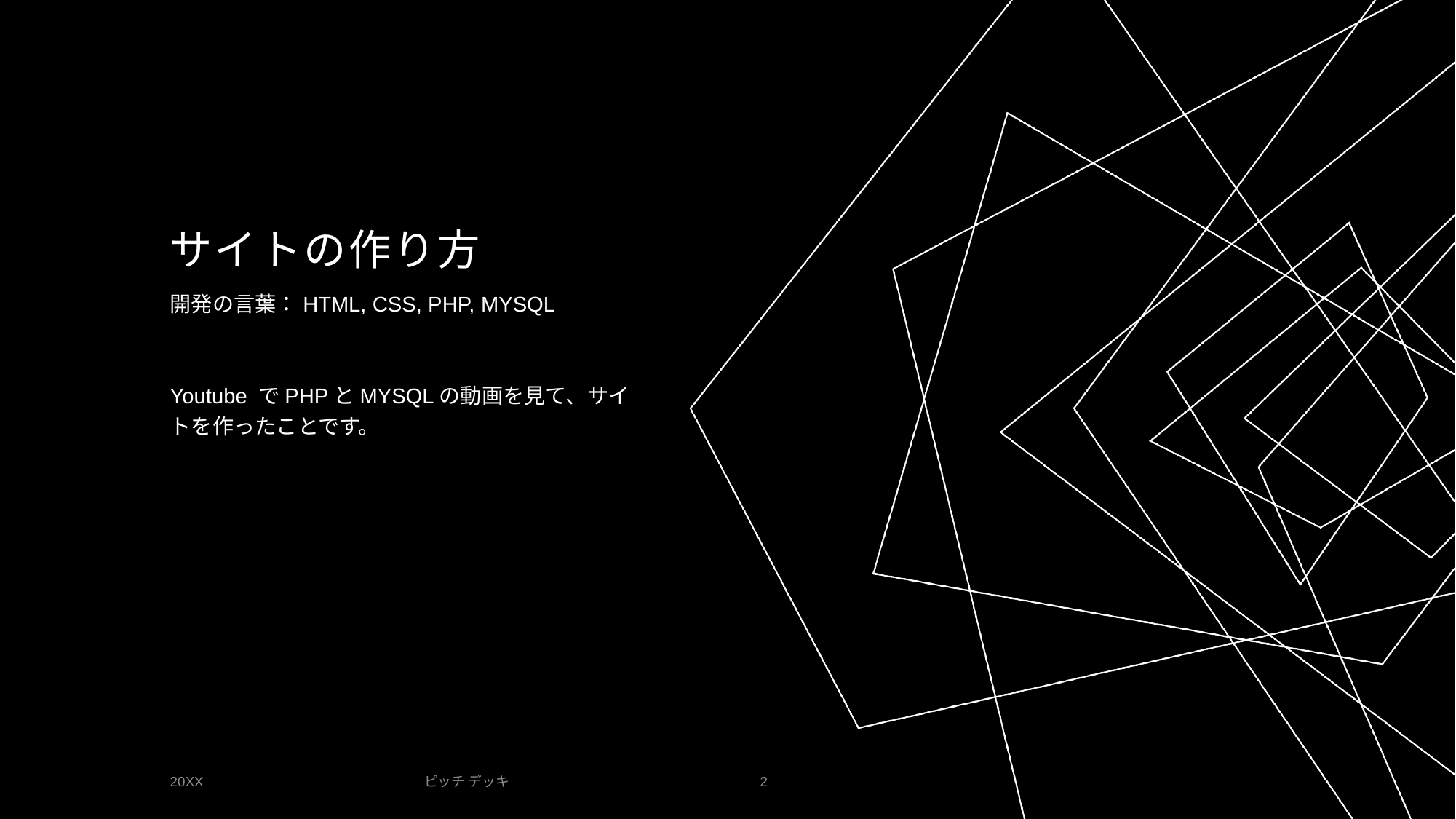

# サイトの作り方
開発の言葉：HTML, CSS, PHP, MYSQL

Youtube でPHPとMYSQLの動画を見て、サイトを作ったことです。
ピッチ デッキ
20XX
2